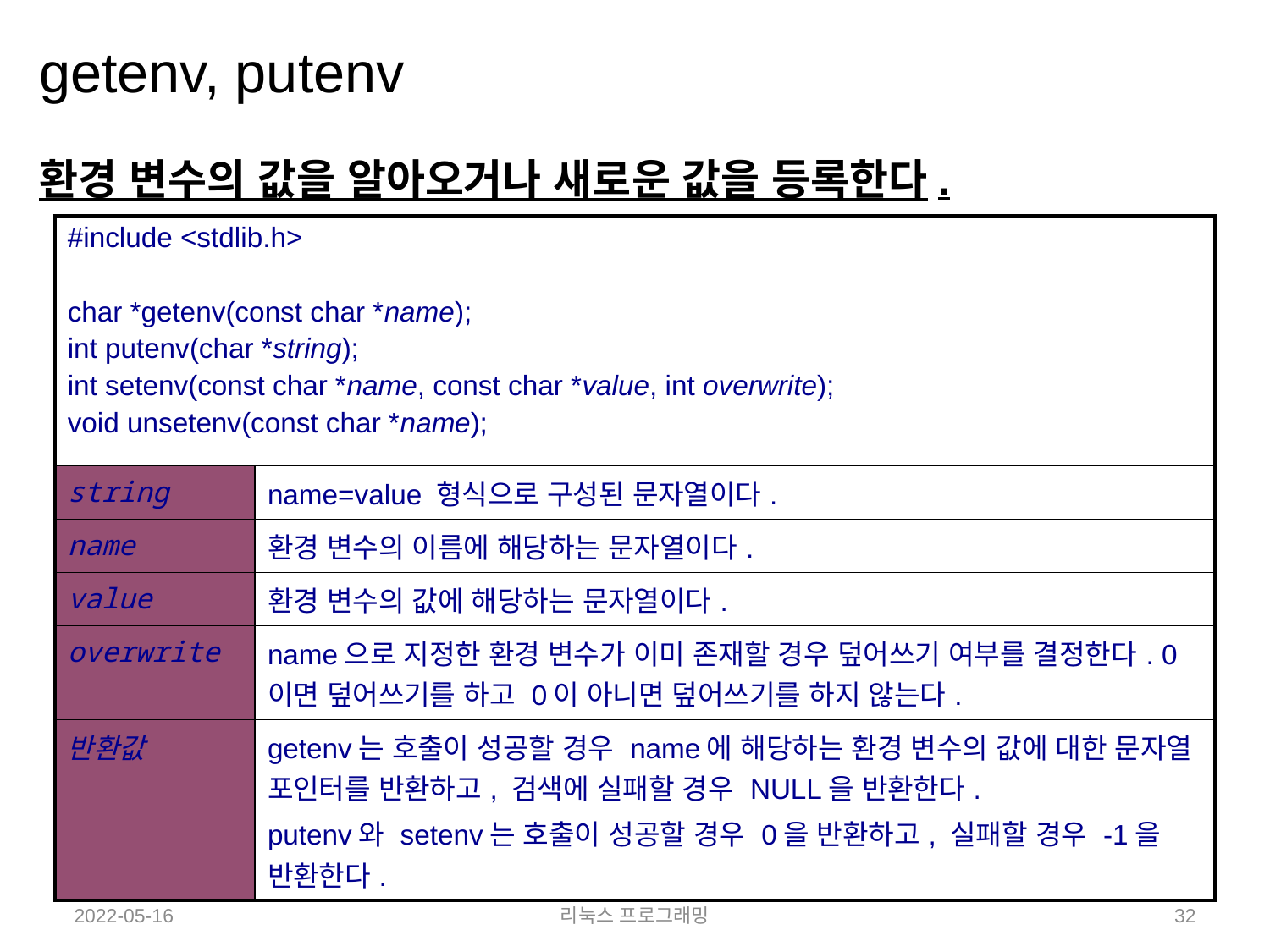

# getenv, putenv
환경 변수의 값을 알아오거나 새로운 값을 등록한다.

| #include <stdlib.h> char \*getenv(const char \*name); int putenv(char \*string); int setenv(const char \*name, const char \*value, int overwrite); void unsetenv(const char \*name); |  |
| --- | --- |
| string | name=value 형식으로 구성된 문자열이다. |
| name | 환경 변수의 이름에 해당하는 문자열이다. |
| value | 환경 변수의 값에 해당하는 문자열이다. |
| overwrite | name으로 지정한 환경 변수가 이미 존재할 경우 덮어쓰기 여부를 결정한다. 0이면 덮어쓰기를 하고 0이 아니면 덮어쓰기를 하지 않는다. |
| 반환값 | getenv는 호출이 성공할 경우 name에 해당하는 환경 변수의 값에 대한 문자열 포인터를 반환하고, 검색에 실패할 경우 NULL을 반환한다. putenv와 setenv는 호출이 성공할 경우 0을 반환하고, 실패할 경우 -1을 반환한다. |
2022-05-16
리눅스 프로그래밍
32